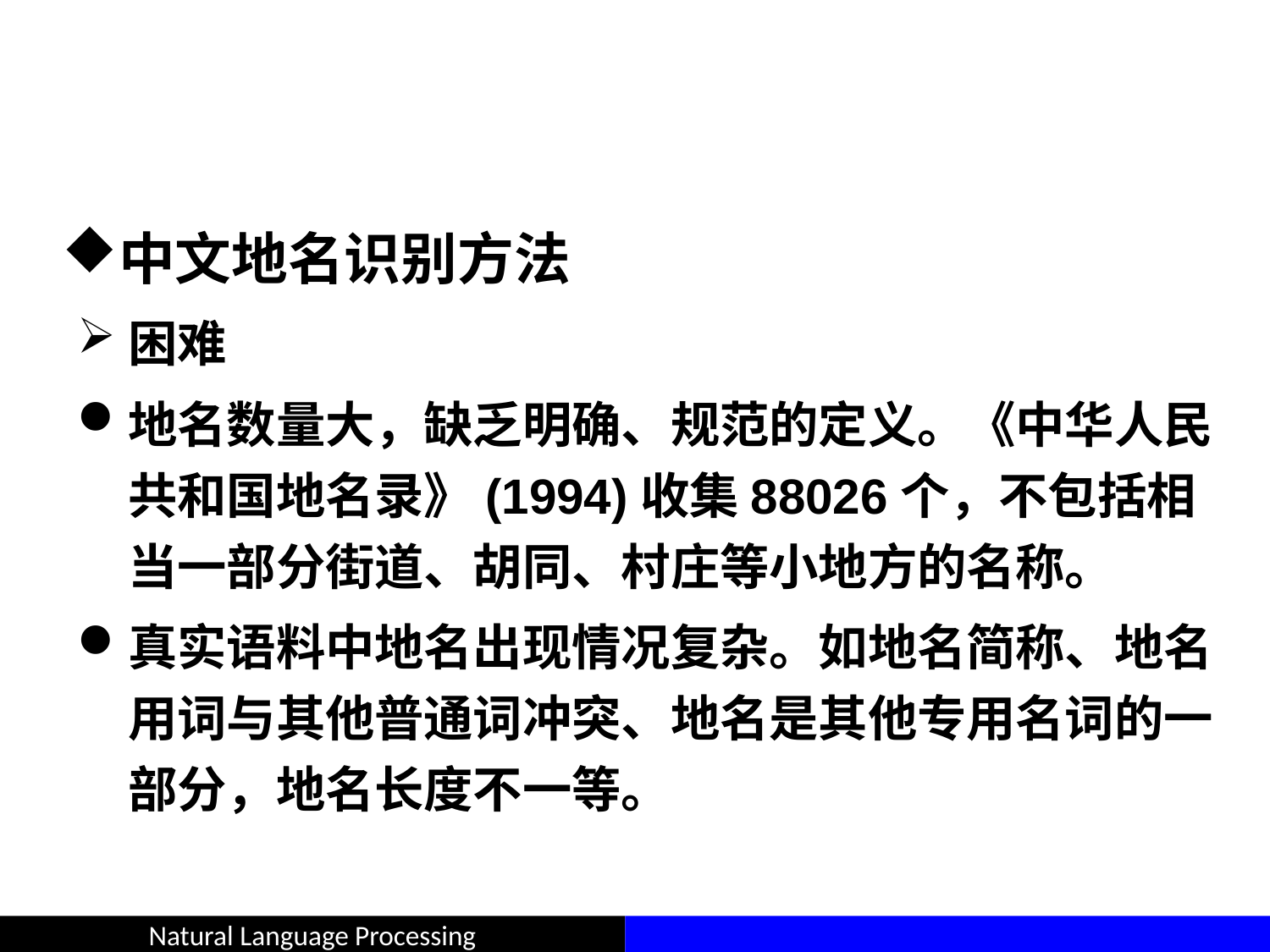

#
中文地名识别方法
困难
地名数量大，缺乏明确、规范的定义。《中华人民共和国地名录》(1994)收集88026个，不包括相当一部分街道、胡同、村庄等小地方的名称。
真实语料中地名出现情况复杂。如地名简称、地名用词与其他普通词冲突、地名是其他专用名词的一部分，地名长度不一等。